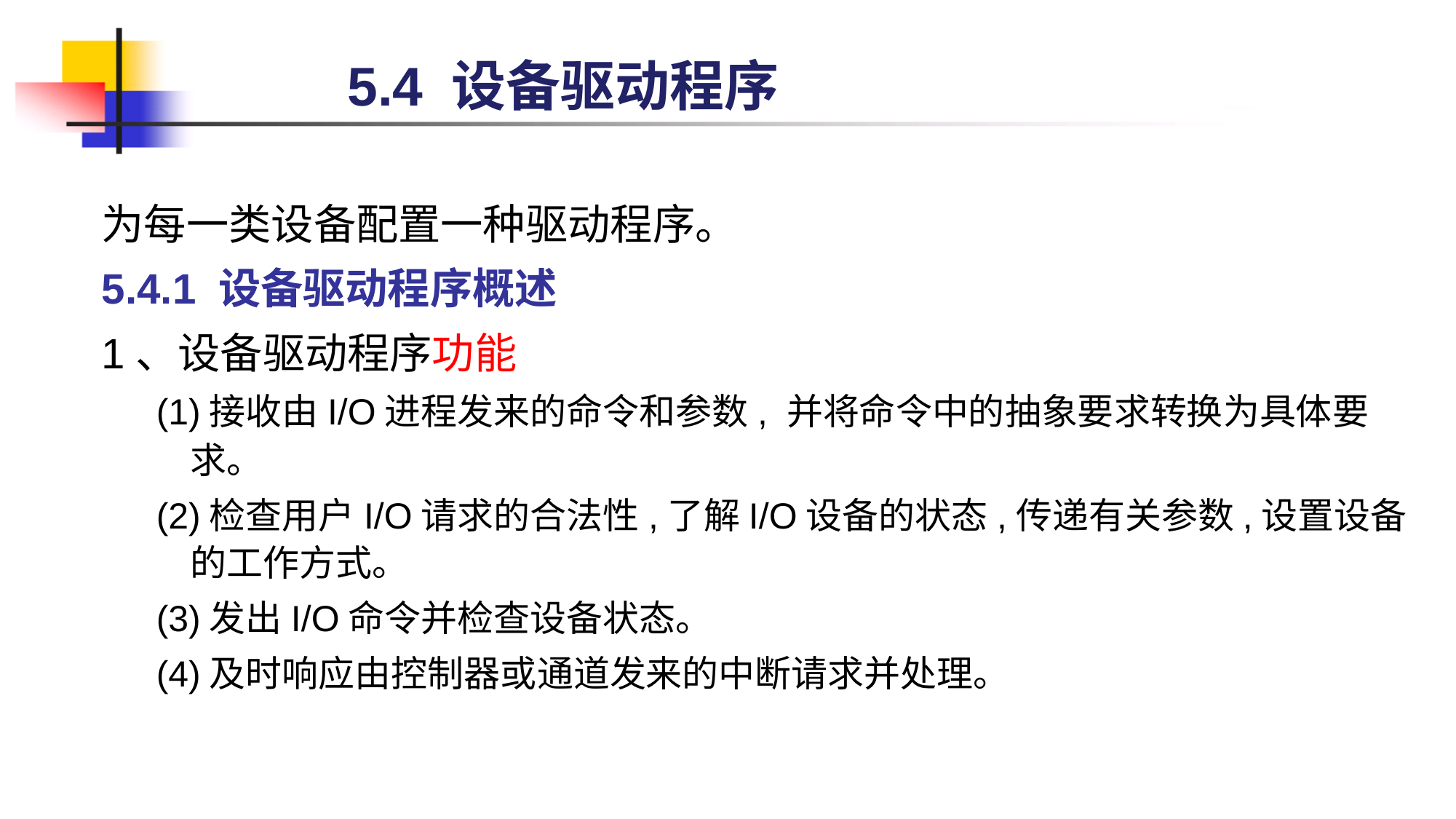

5.4 设备驱动程序
为每一类设备配置一种驱动程序。
5.4.1 设备驱动程序概述
1、设备驱动程序功能
(1)接收由I/O进程发来的命令和参数, 并将命令中的抽象要求转换为具体要求。
(2)检查用户I/O请求的合法性,了解I/O设备的状态,传递有关参数,设置设备的工作方式。
(3)发出I/O命令并检查设备状态。
(4)及时响应由控制器或通道发来的中断请求并处理。

43